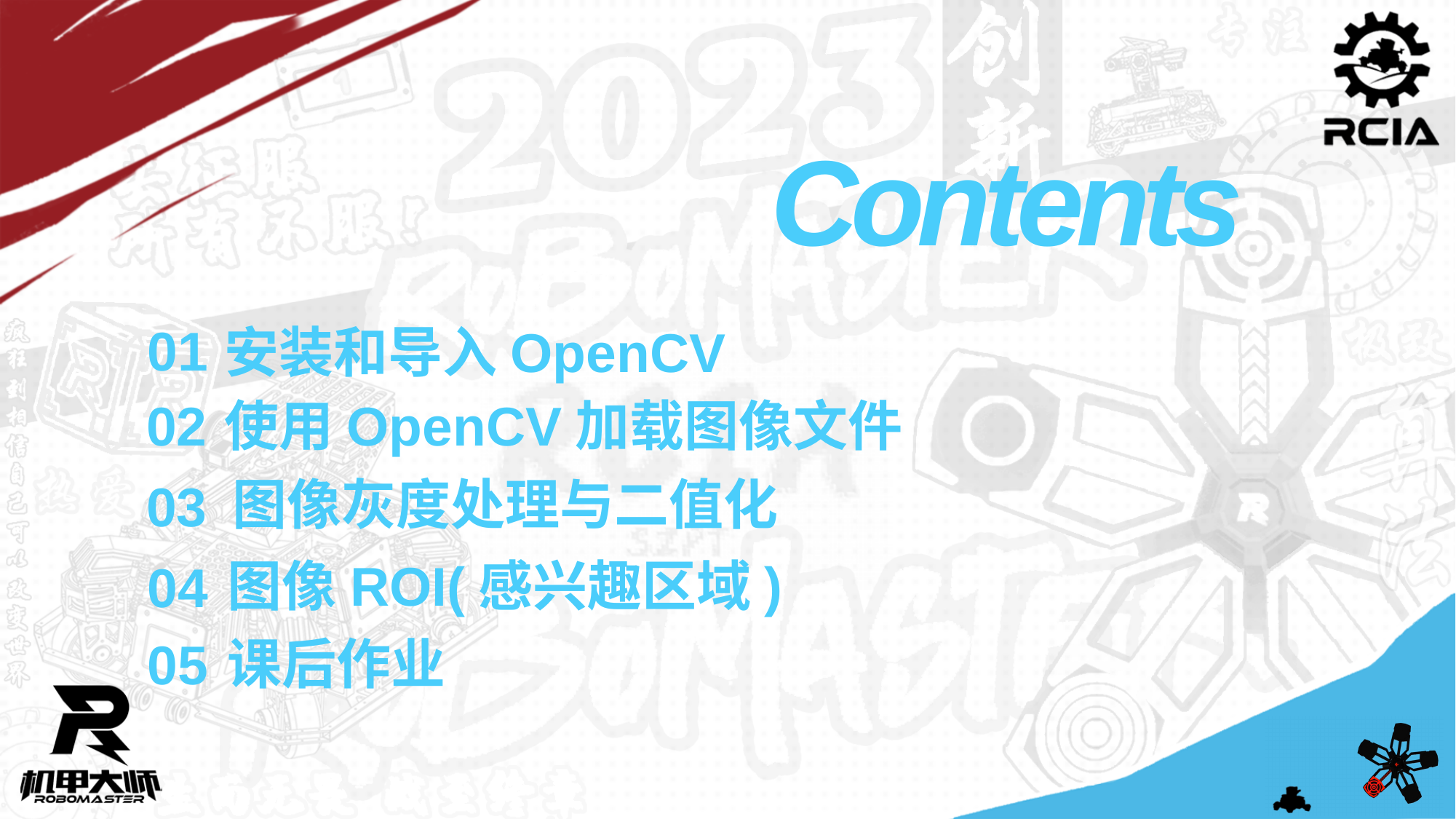

Contents
01
安装和导入OpenCV

使用OpenCV加载图像文件
02

图像灰度处理与二值化
03

图像ROI(感兴趣区域)
04

课后作业
05